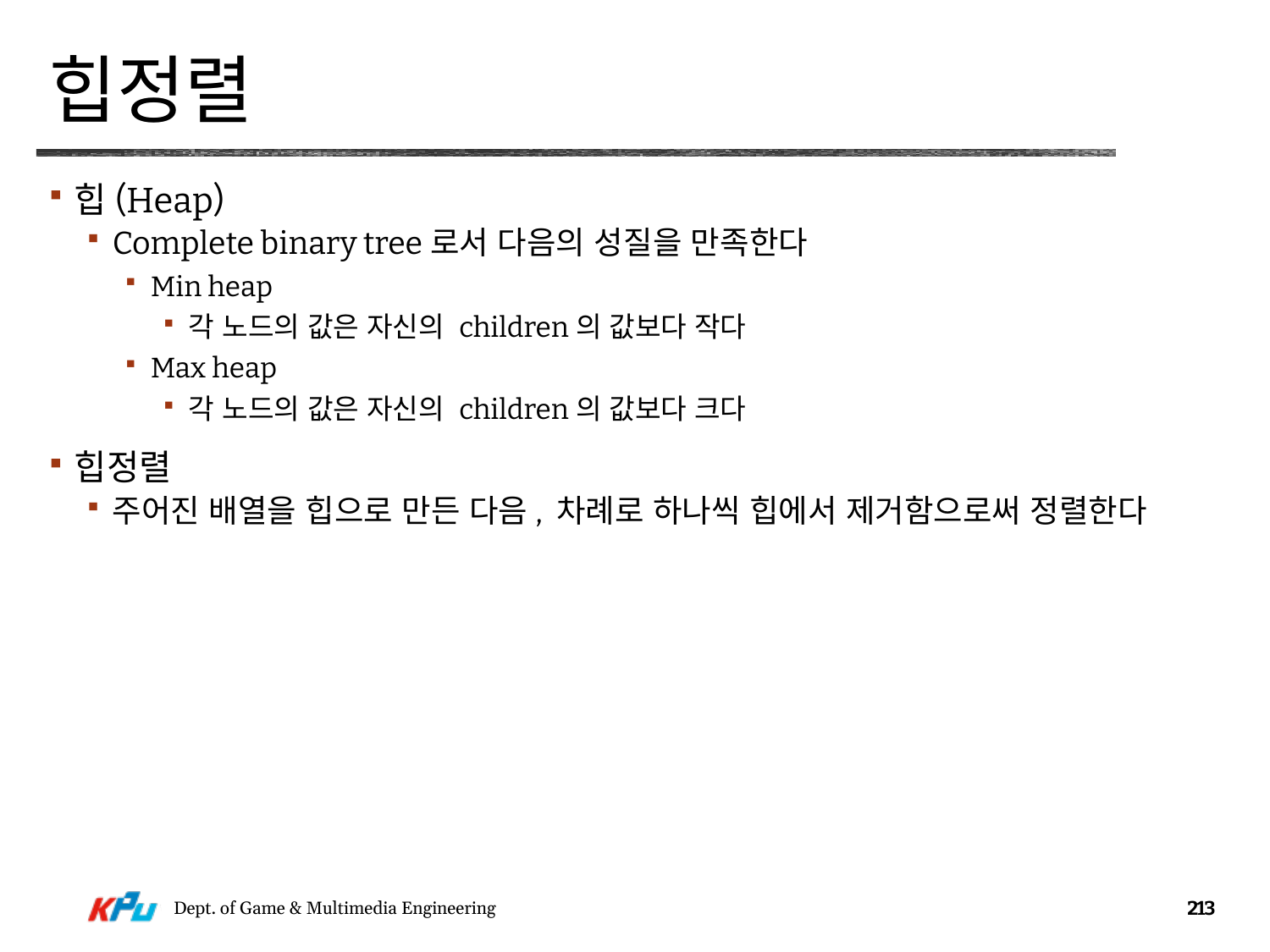

# 힙정렬
힙(Heap)
Complete binary tree로서 다음의 성질을 만족한다
Min heap
각 노드의 값은 자신의 children의 값보다 작다
Max heap
각 노드의 값은 자신의 children의 값보다 크다
힙정렬
주어진 배열을 힙으로 만든 다음, 차례로 하나씩 힙에서 제거함으로써 정렬한다

Dept. of Game & Multimedia Engineering
213